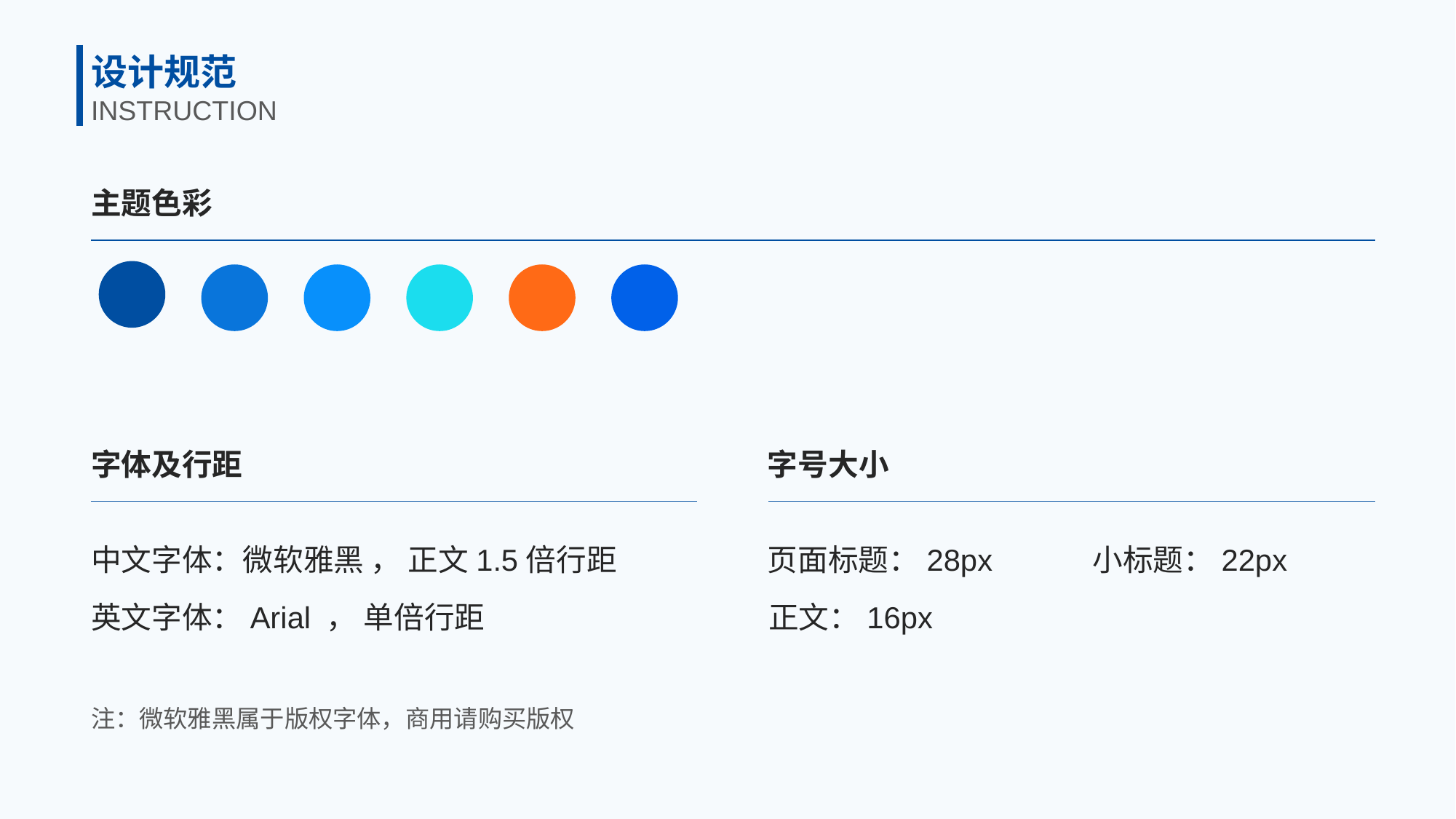

设计规范
INSTRUCTION
主题色彩

字体及行距
字号大小
中文字体：微软雅黑 ， 正文1.5倍行距
页面标题：28px
小标题：22px
英文字体：Arial ， 单倍行距
正文：16px
注：微软雅黑属于版权字体，商用请购买版权